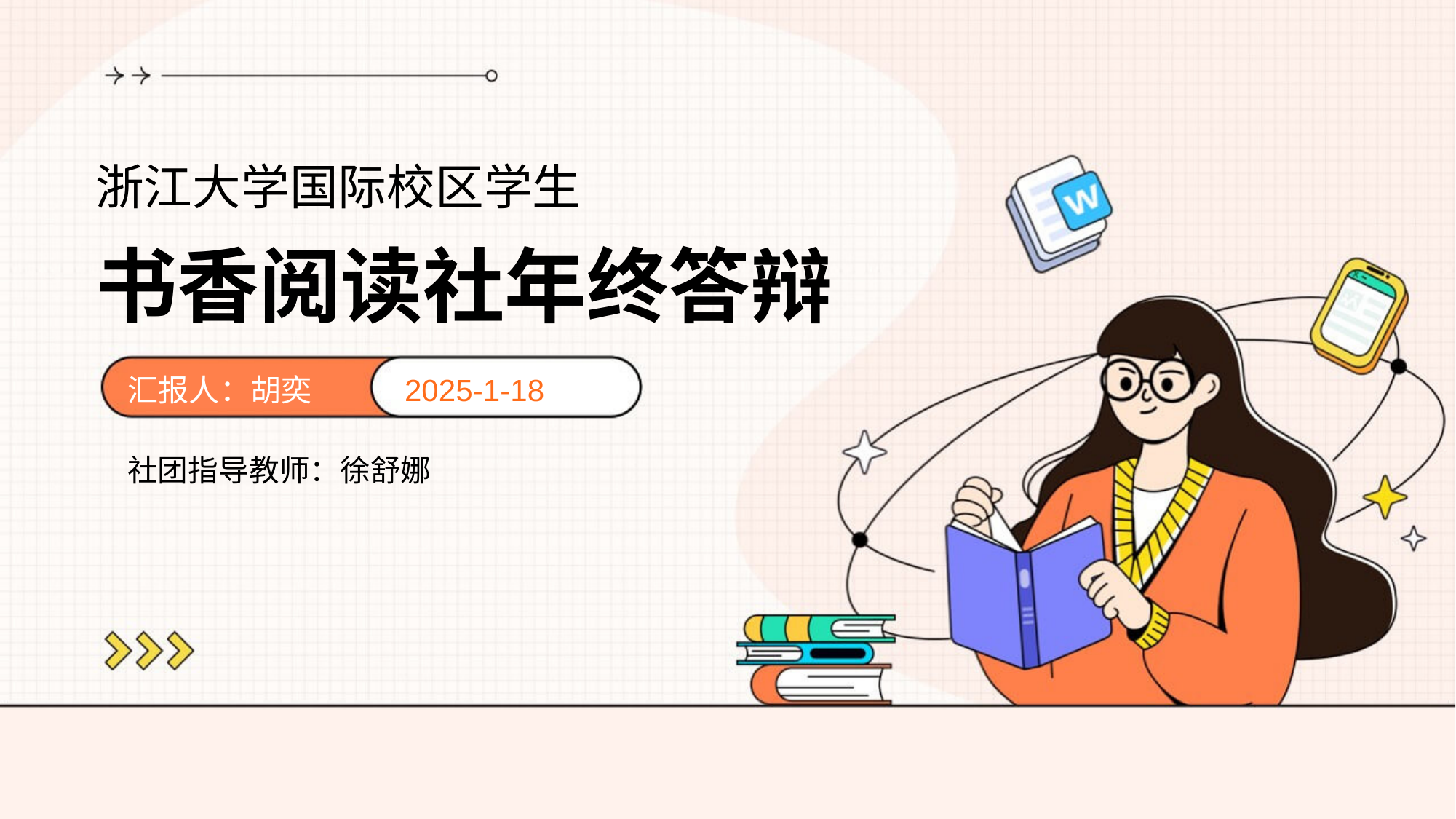

浙江大学国际校区学生
书香阅读社年终答辩
汇报人：胡奕
2025-1-18
社团指导教师：徐舒娜